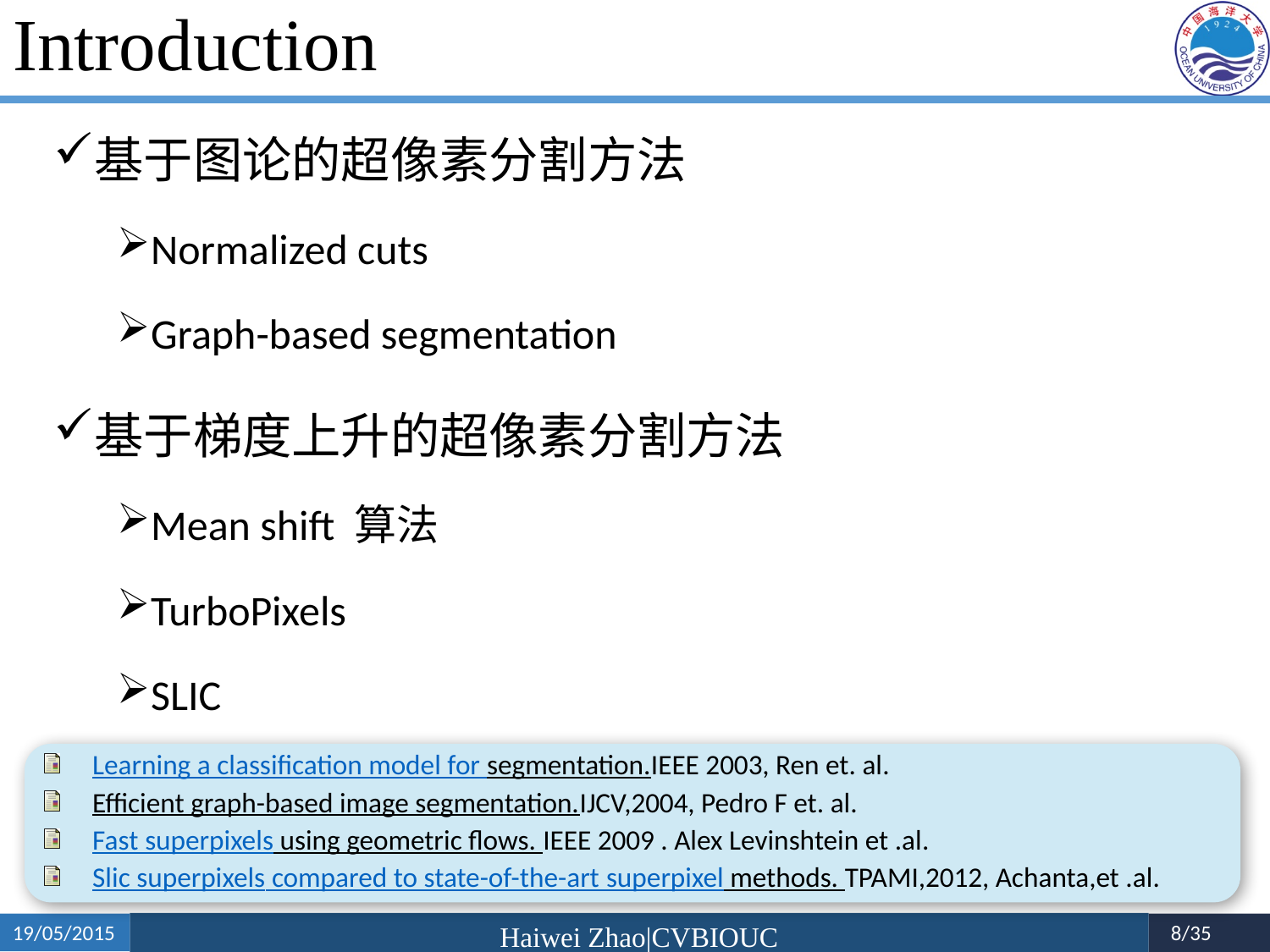

# Introduction
基于图论的超像素分割方法
Normalized cuts
Graph-based segmentation
基于梯度上升的超像素分割方法
Mean shift 算法
TurboPixels
SLIC

Learning a classification model for segmentation.IEEE 2003, Ren et. al.
Efficient graph-based image segmentation.IJCV,2004, Pedro F et. al.
Fast superpixels using geometric flows. IEEE 2009 . Alex Levinshtein et .al.
Slic superpixels compared to state-of-the-art superpixel methods. TPAMI,2012, Achanta,et .al.